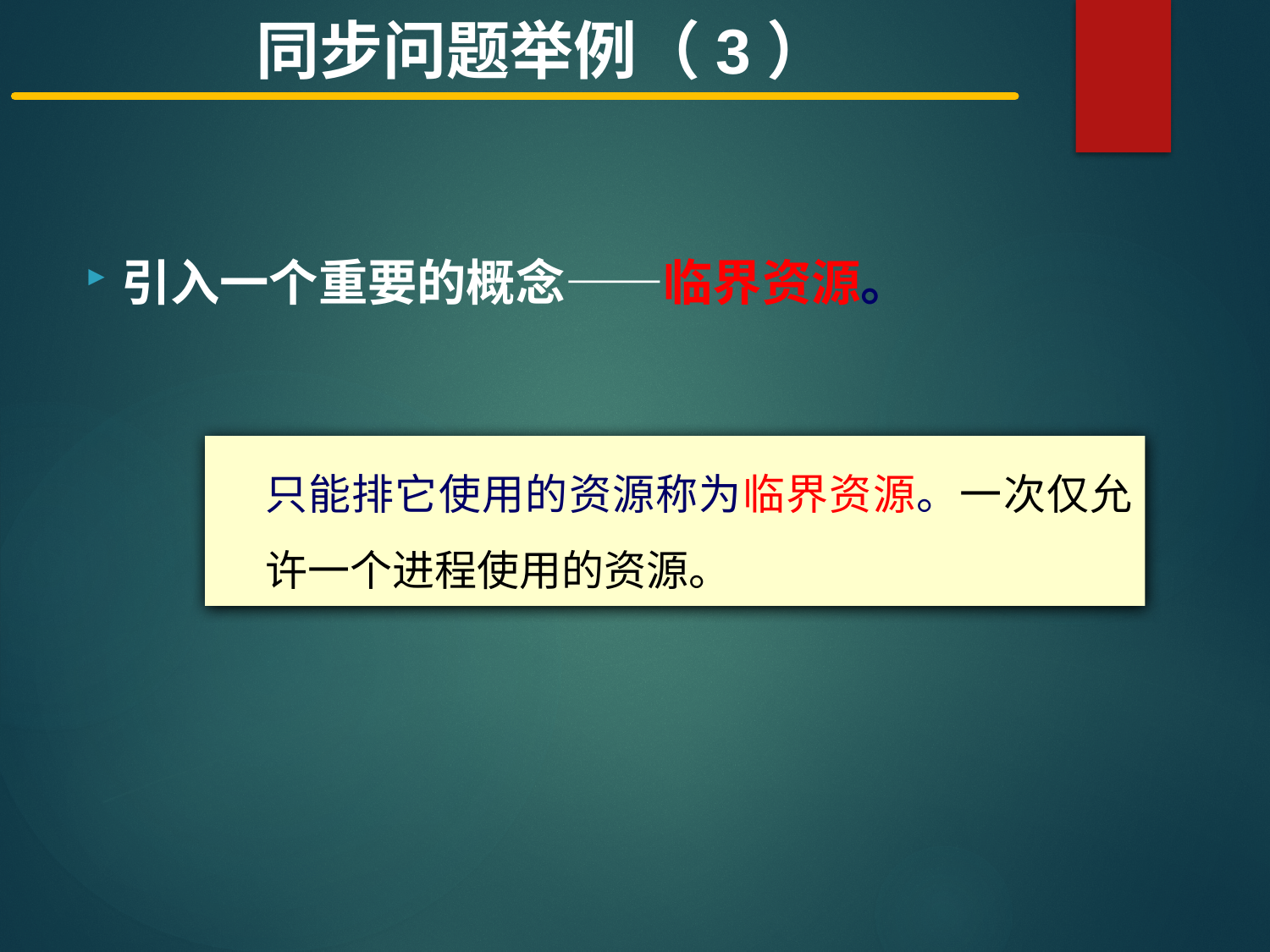

同步问题举例（3）
引入一个重要的概念——临界资源。

只能排它使用的资源称为临界资源。一次仅允许一个进程使用的资源。